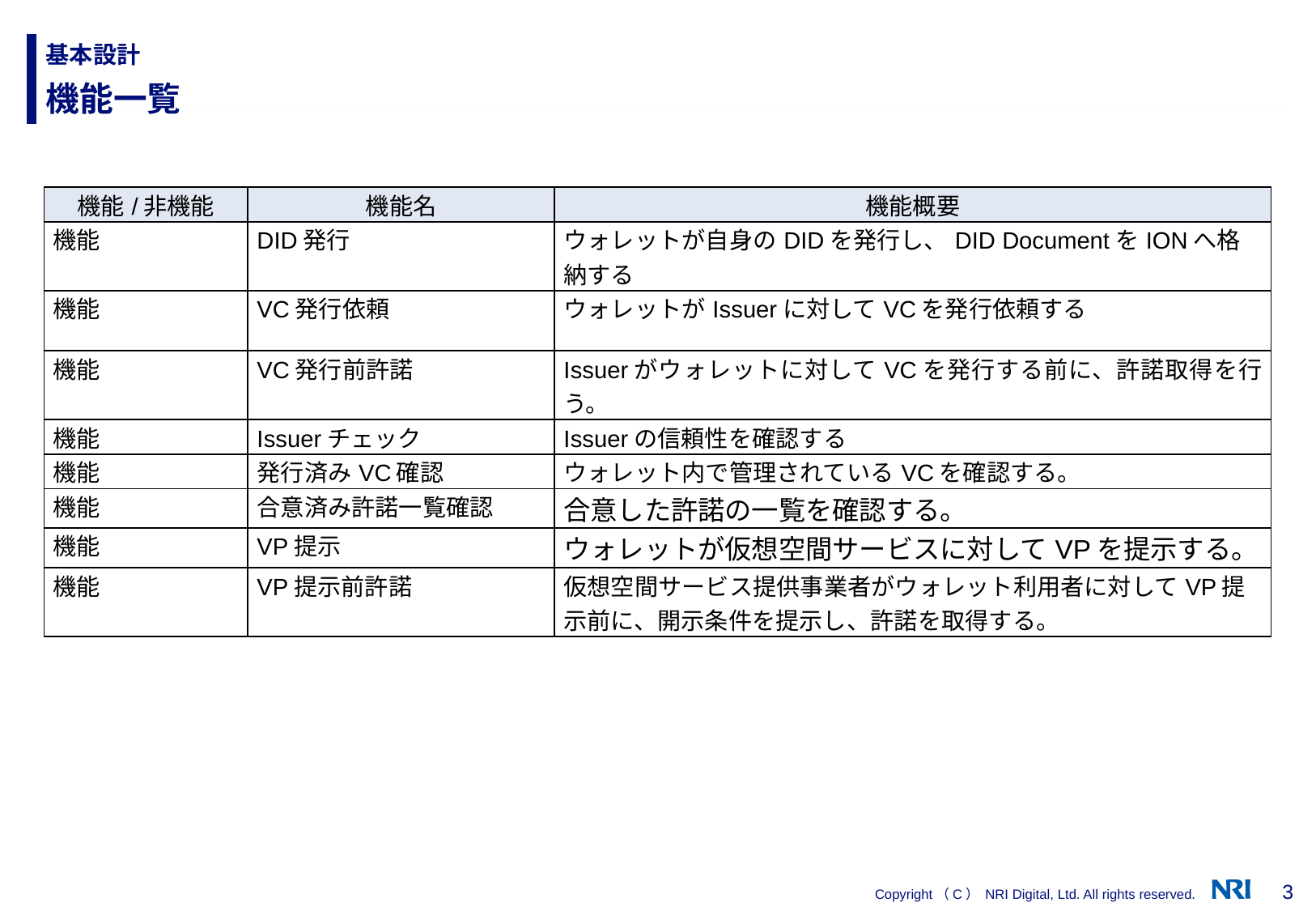

# 基本設計
機能一覧
| 機能/非機能 | 機能名 | 機能概要 |
| --- | --- | --- |
| 機能 | DID発行 | ウォレットが自身のDIDを発行し、DID DocumentをIONへ格納する |
| 機能 | VC発行依頼 | ウォレットがIssuerに対してVCを発行依頼する |
| 機能 | VC発行前許諾 | Issuerがウォレットに対してVCを発行する前に、許諾取得を行う。 |
| 機能 | Issuerチェック | Issuerの信頼性を確認する |
| 機能 | 発行済みVC確認 | ウォレット内で管理されているVCを確認する。 |
| 機能 | 合意済み許諾一覧確認 | 合意した許諾の一覧を確認する。 |
| 機能 | VP提示 | ウォレットが仮想空間サービスに対してVPを提示する。 |
| 機能 | VP提示前許諾 | 仮想空間サービス提供事業者がウォレット利用者に対してVP提示前に、開示条件を提示し、許諾を取得する。 |